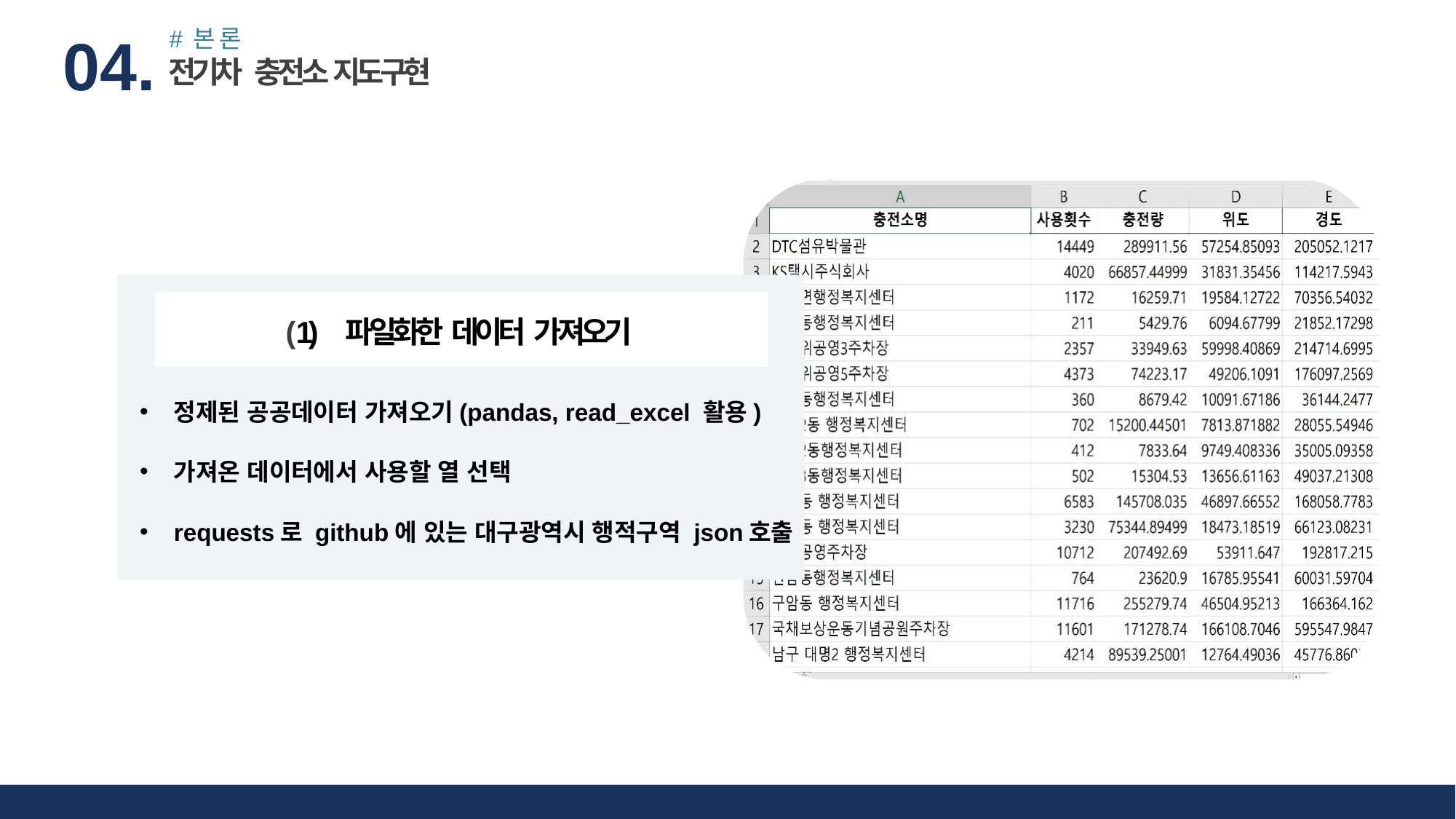

#본론
04.
전기차    충전소  지도구현

(1)    파일화한   데이터   가져오기
정제된 공공데이터 가져오기(pandas, read_excel 활용)
가져온 데이터에서 사용할 열 선택
requests로 github에 있는 대구광역시 행적구역 json호출